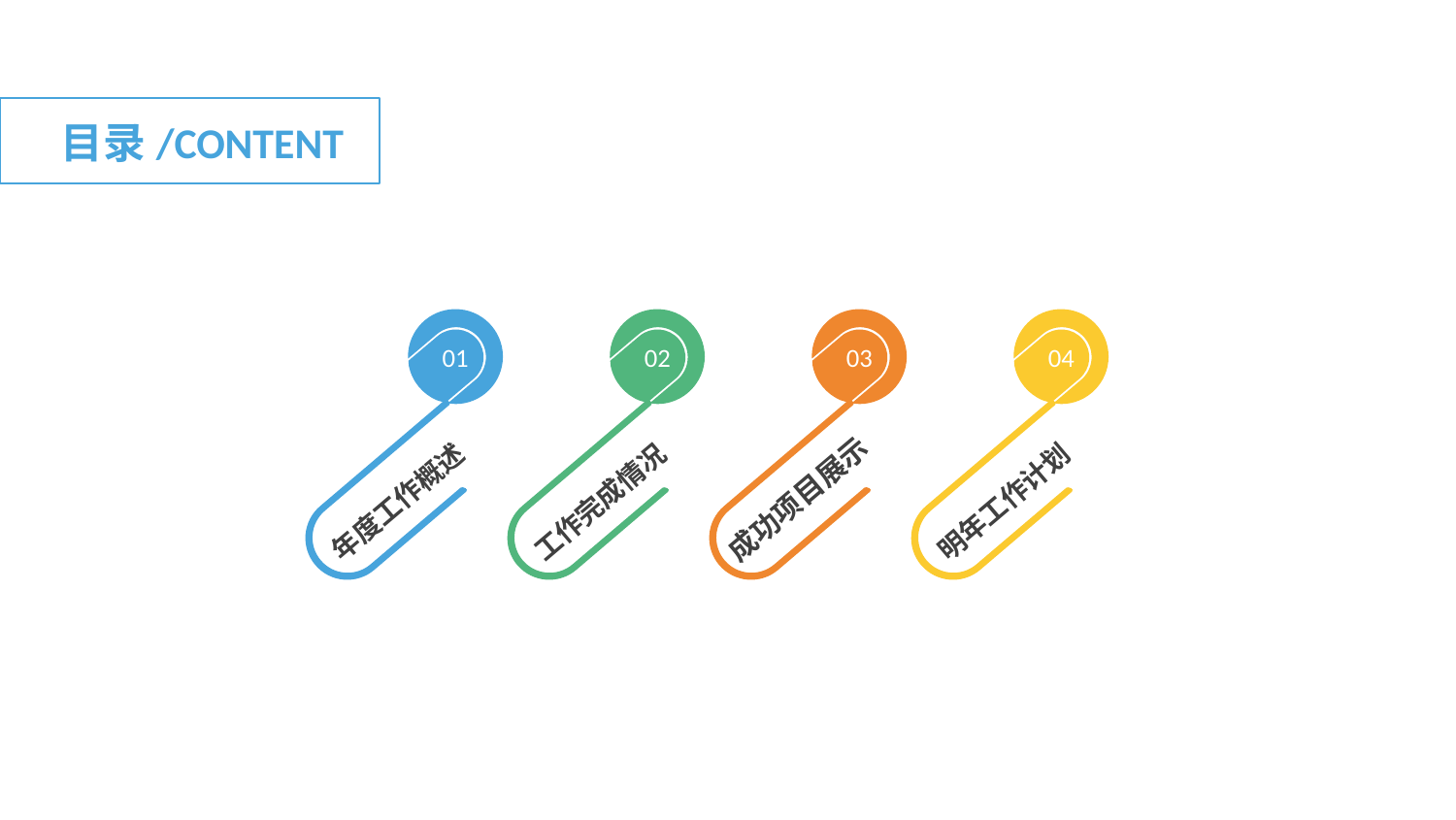

目录/CONTENT
01
年度工作概述
02
工作完成情况
03
成功项目展示
04
明年工作计划